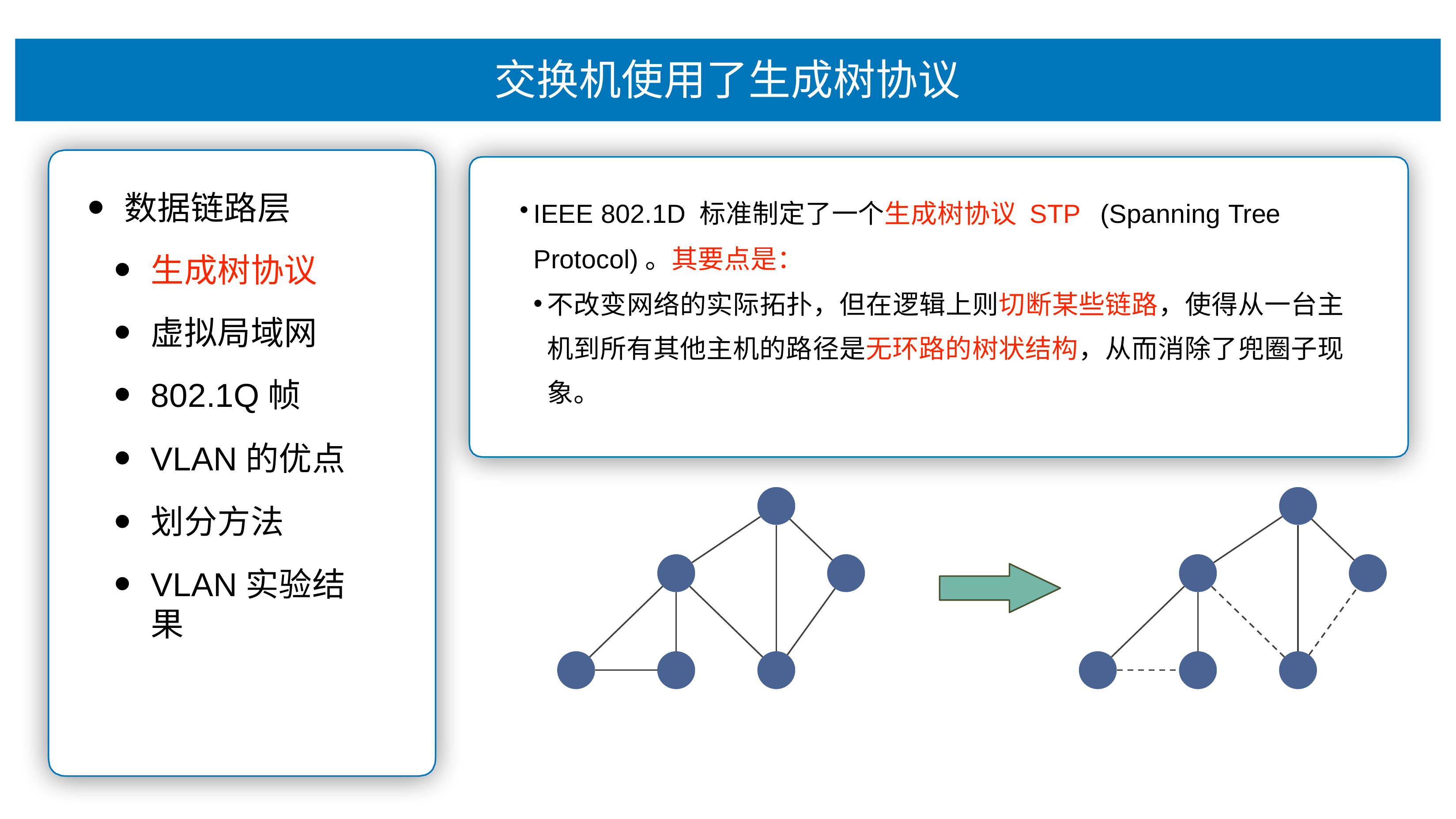

# 交换机使⽤了⽣成树协议

数据链路层
⽣成树协议
虚拟局域⽹
802.1Q帧
VLAN的优点
划分⽅法
VLAN实验结果
IEEE 802.1D 标准制定了⼀个⽣成树协议 STP	(Spanning Tree
Protocol)。其要点是：
不改变⽹络的实际拓扑，但在逻辑上则切断某些链路，使得从⼀台主 机到所有其他主机的路径是⽆环路的树状结构，从⽽消除了兜圈⼦现 象。